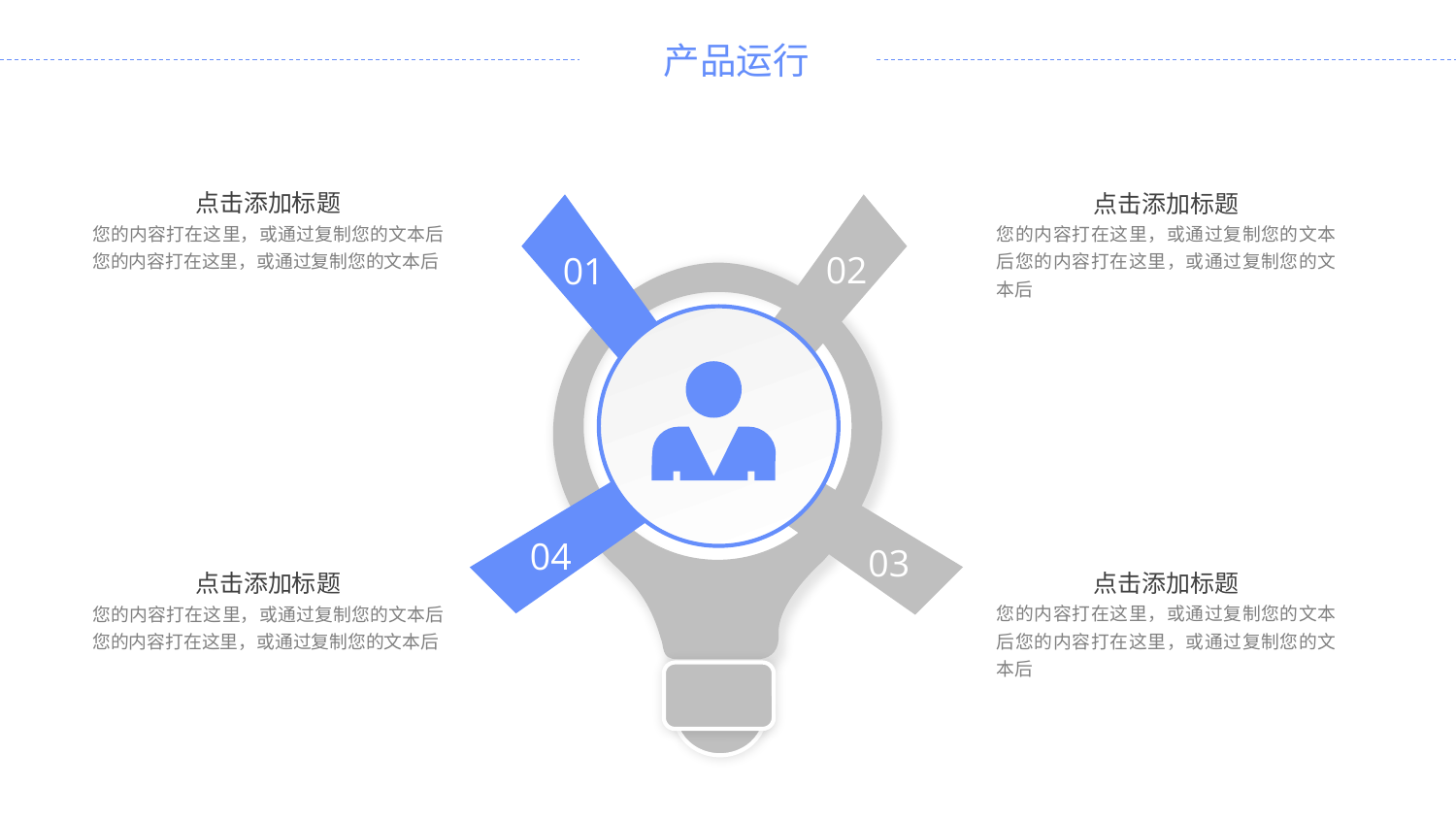

点击添加标题
您的内容打在这里，或通过复制您的文本后您的内容打在这里，或通过复制您的文本后
点击添加标题
您的内容打在这里，或通过复制您的文本后您的内容打在这里，或通过复制您的文本后

02
01

04
03
点击添加标题
您的内容打在这里，或通过复制您的文本后您的内容打在这里，或通过复制您的文本后
点击添加标题
您的内容打在这里，或通过复制您的文本后您的内容打在这里，或通过复制您的文本后